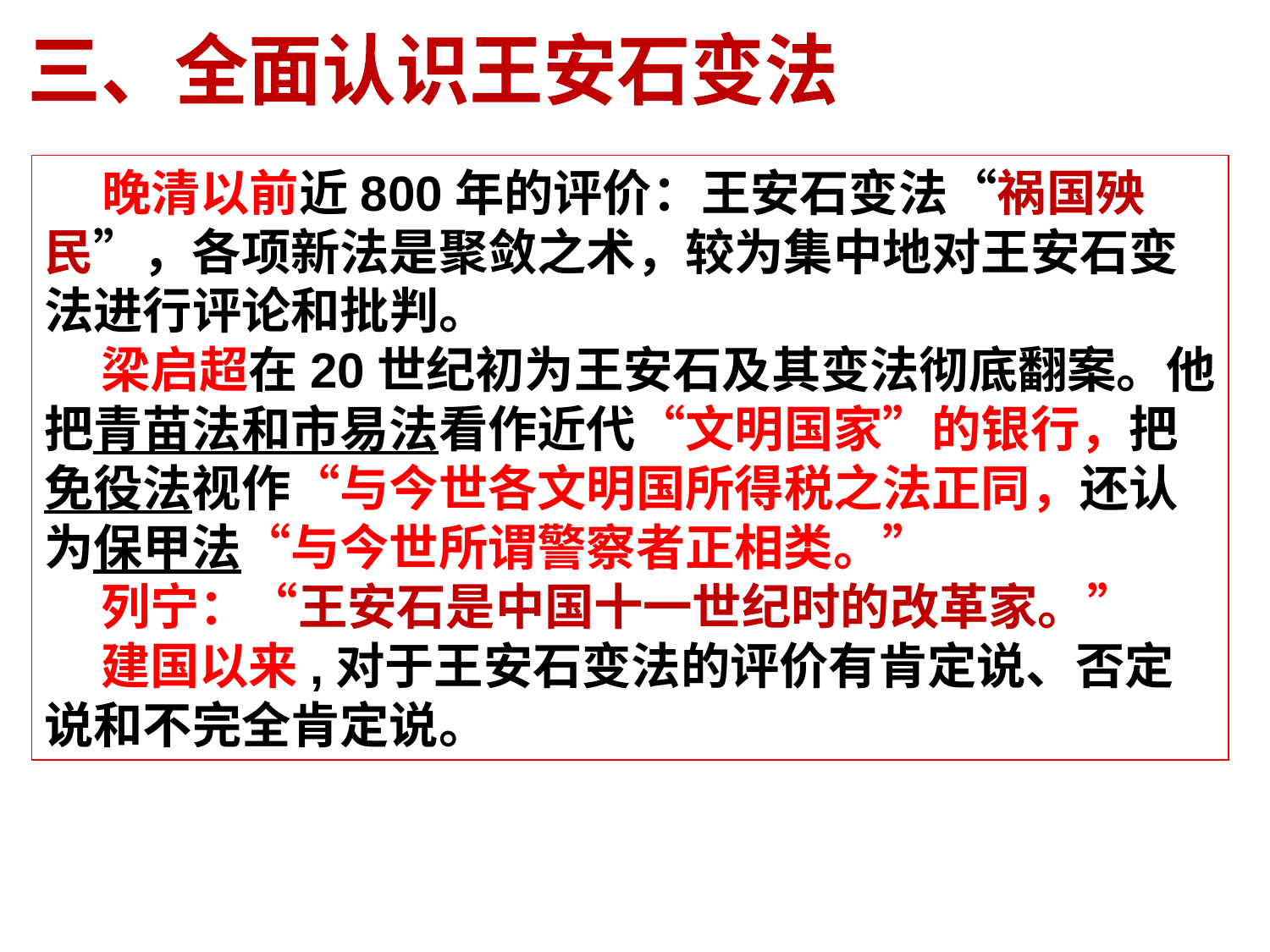

三、全面认识王安石变法
     晚清以前近800年的评价：王安石变法“祸国殃民”，各项新法是聚敛之术，较为集中地对王安石变法进行评论和批判。
    梁启超在20世纪初为王安石及其变法彻底翻案。他把青苗法和市易法看作近代“文明国家”的银行，把免役法视作“与今世各文明国所得税之法正同，还认为保甲法“与今世所谓警察者正相类。”
    列宁：“王安石是中国十一世纪时的改革家。”
    建国以来,对于王安石变法的评价有肯定说、否定说和不完全肯定说。